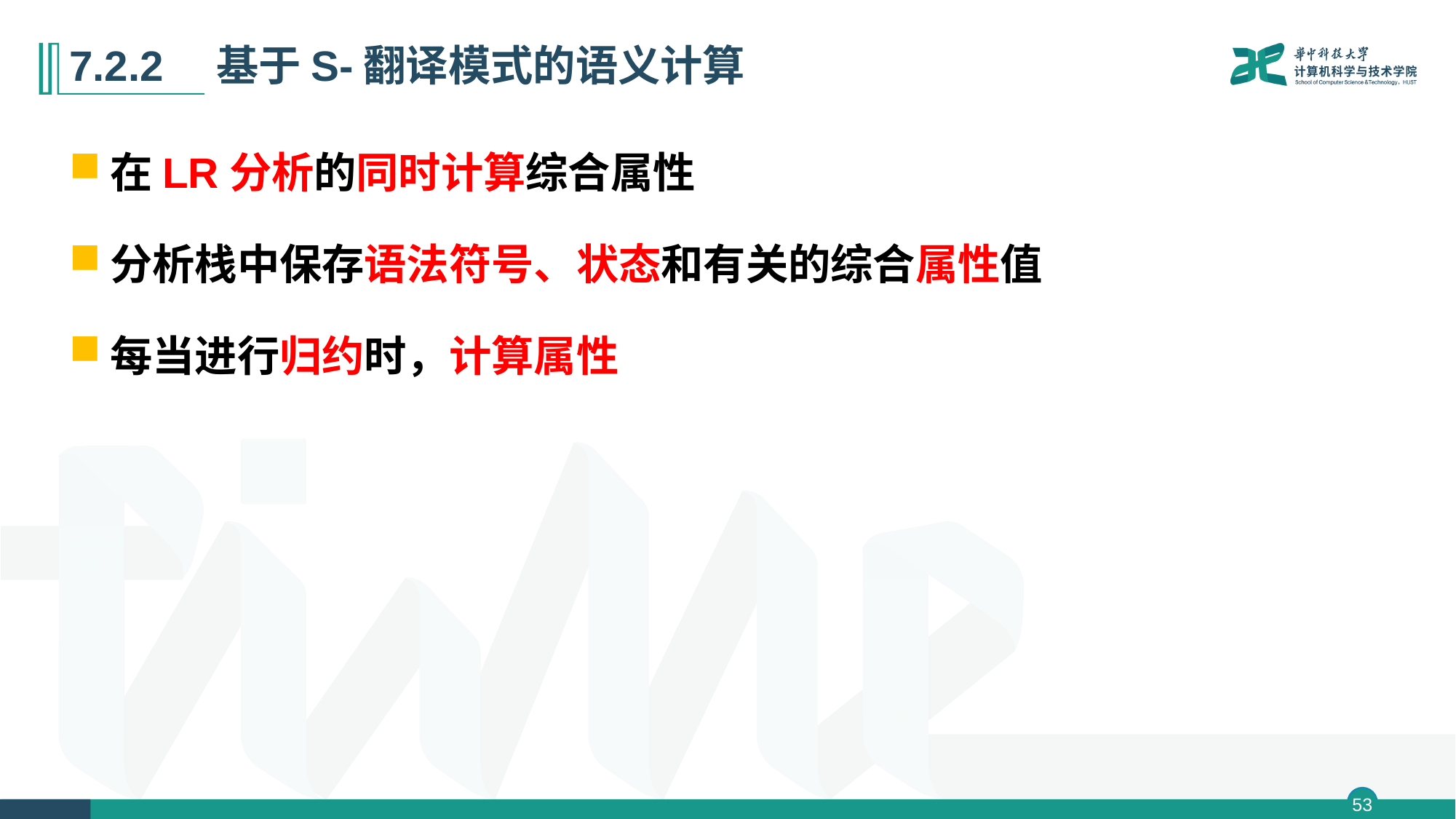

# 7.2.2　基于S-翻译模式的语义计算
在LR分析的同时计算综合属性
分析栈中保存语法符号、状态和有关的综合属性值
每当进行归约时，计算属性